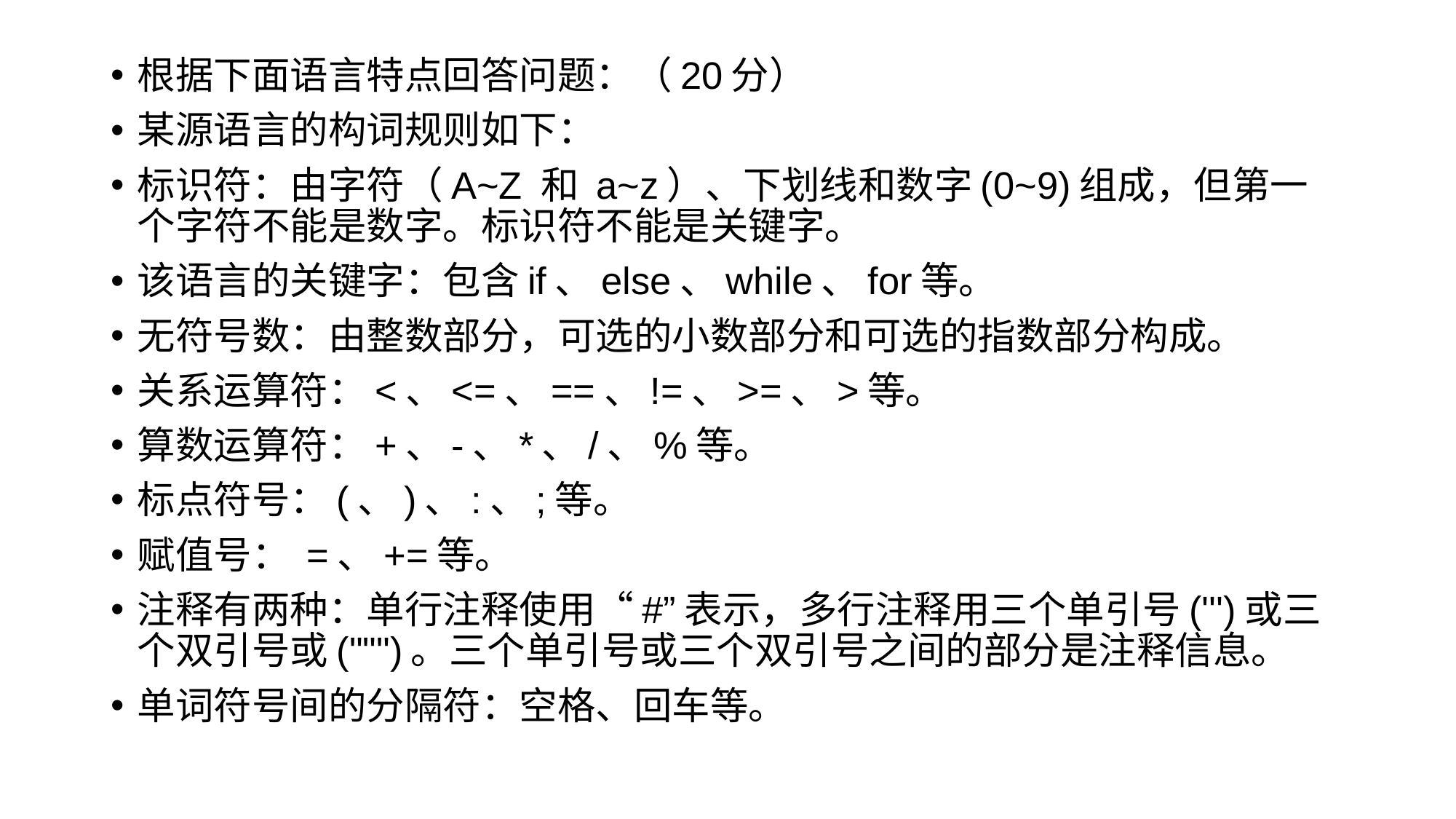

根据下面语言特点回答问题：（20分）
某源语言的构词规则如下：
标识符：由字符（A~Z 和 a~z）、下划线和数字(0~9)组成，但第一个字符不能是数字。标识符不能是关键字。
该语言的关键字：包含if、else、while、for等。
无符号数：由整数部分，可选的小数部分和可选的指数部分构成。
关系运算符：<、<=、==、!=、>=、>等。
算数运算符：+、-、*、/、%等。
标点符号：(、)、:、;等。
赋值号： =、+=等。
注释有两种：单行注释使用“#”表示，多行注释用三个单引号(''')或三个双引号或(""")。三个单引号或三个双引号之间的部分是注释信息。
单词符号间的分隔符：空格、回车等。